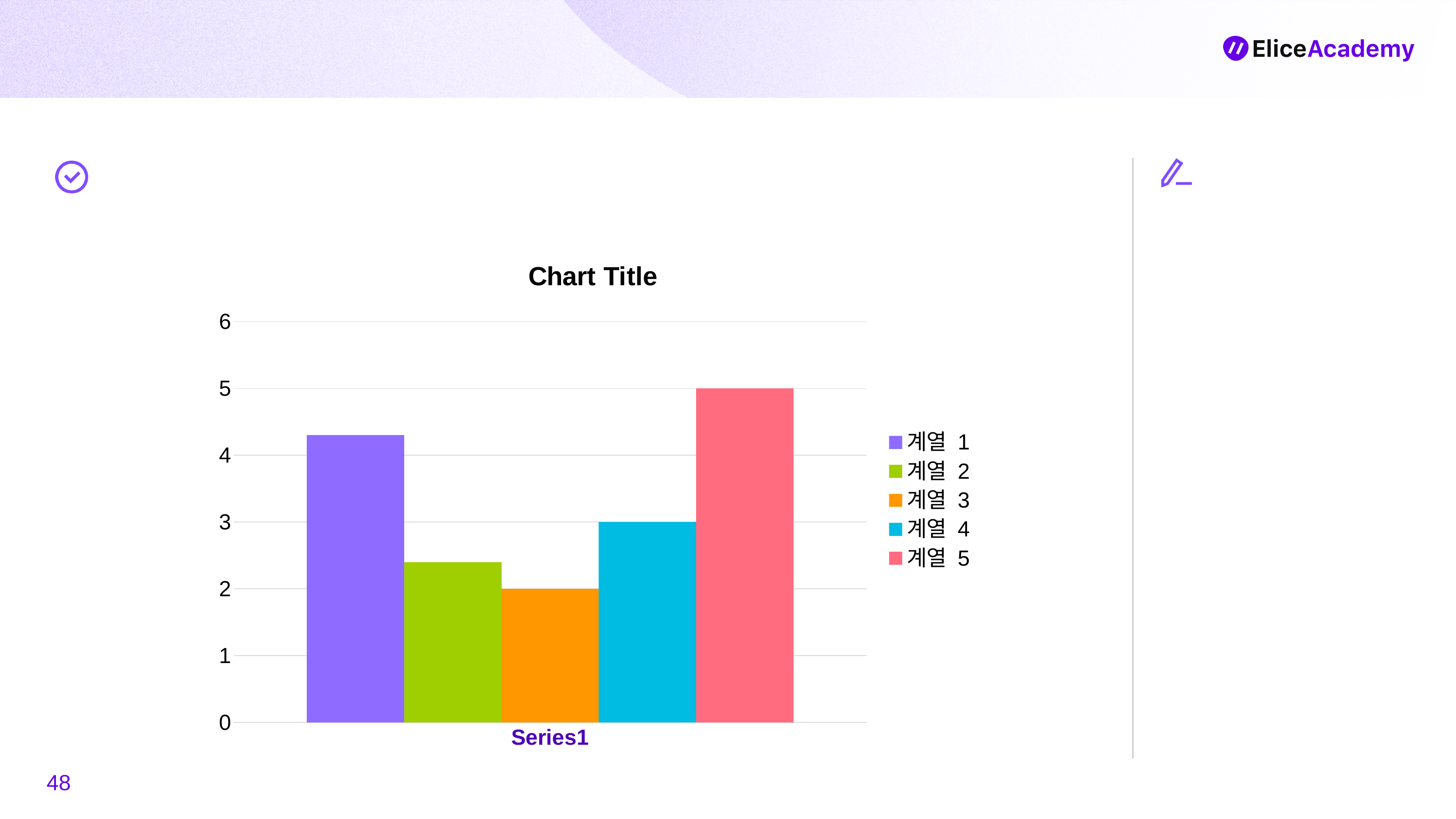

### Chart:

| Category | 계열 1 | 계열 2 | 계열 3 | 계열 4 | 계열 5 |
|---|---|---|---|---|---|
|  | 4.3 | 2.4 | 2.0 | 3.0 | 5.0 |

48